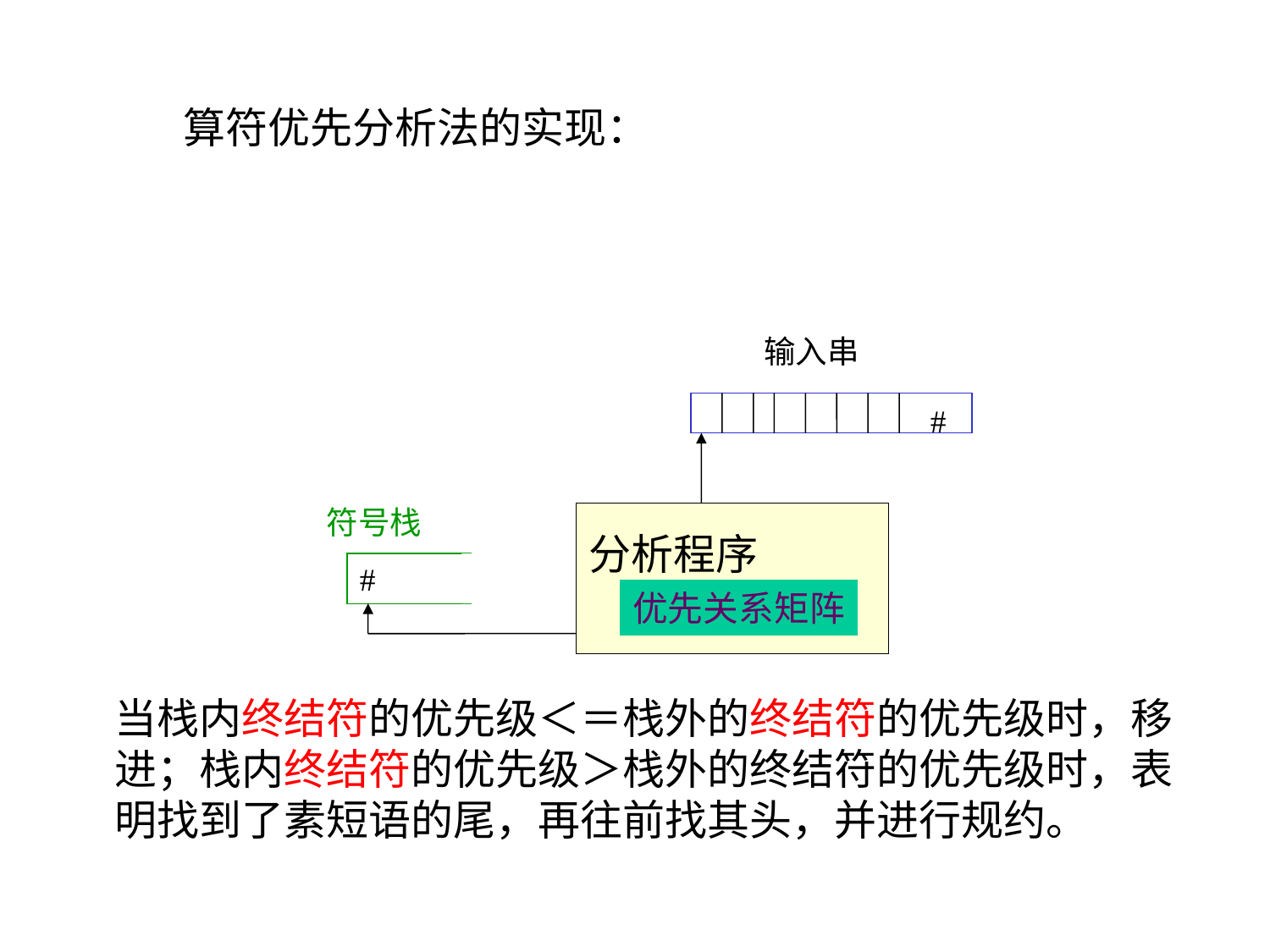

算符优先分析法的实现：
输入串

#

符号栈
分析程序

#

优先关系矩阵

当栈内终结符的优先级＜＝栈外的终结符的优先级时，移进；栈内终结符的优先级＞栈外的终结符的优先级时，表明找到了素短语的尾，再往前找其头，并进行规约。